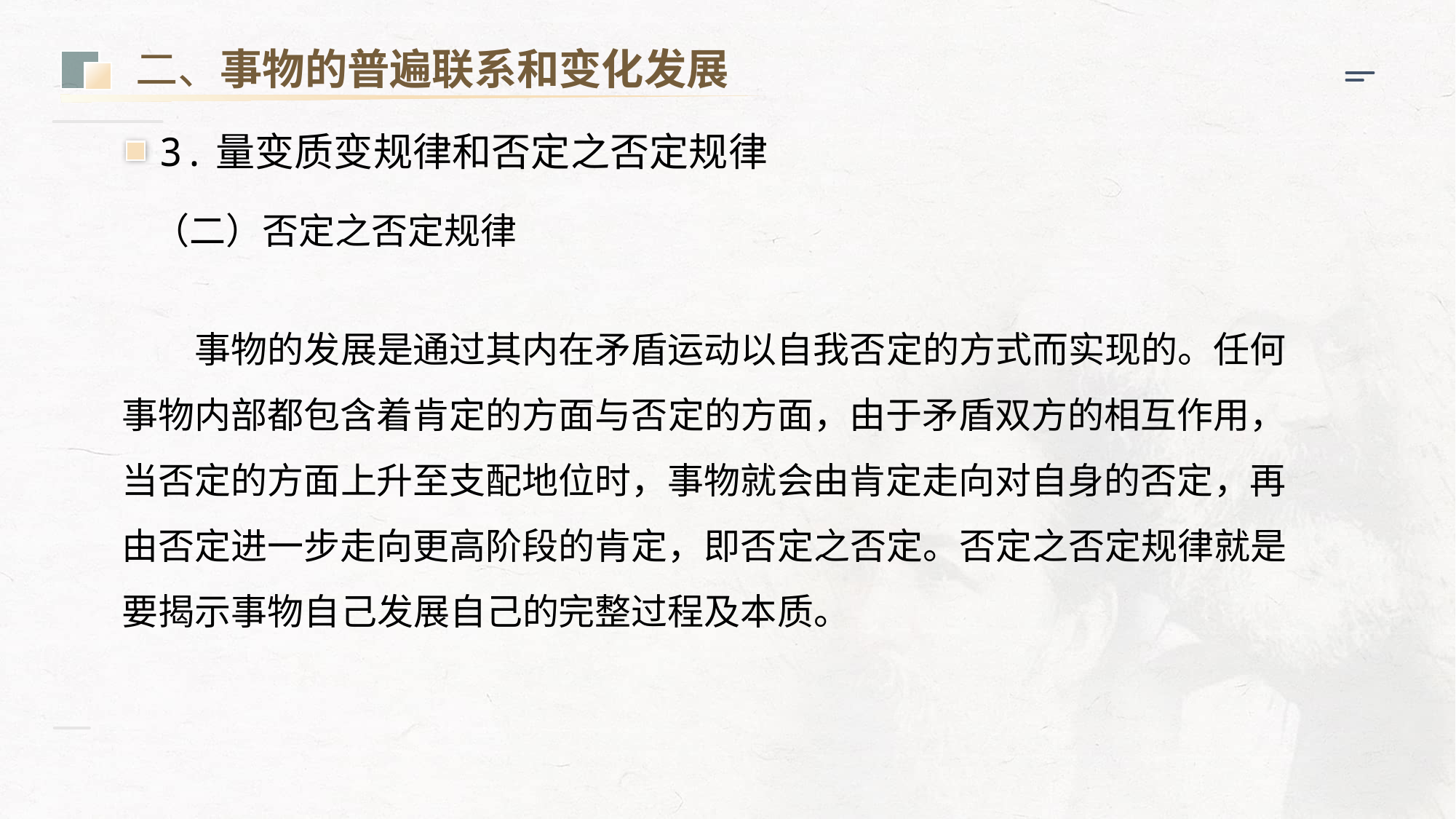

二、事物的普遍联系和变化发展

3.量变质变规律和否定之否定规律

（二）否定之否定规律
事物的发展是通过其内在矛盾运动以自我否定的方式而实现的。任何事物内部都包含着肯定的方面与否定的方面，由于矛盾双方的相互作用，当否定的方面上升至支配地位时，事物就会由肯定走向对自身的否定，再由否定进一步走向更高阶段的肯定，即否定之否定。否定之否定规律就是要揭示事物自己发展自己的完整过程及本质。